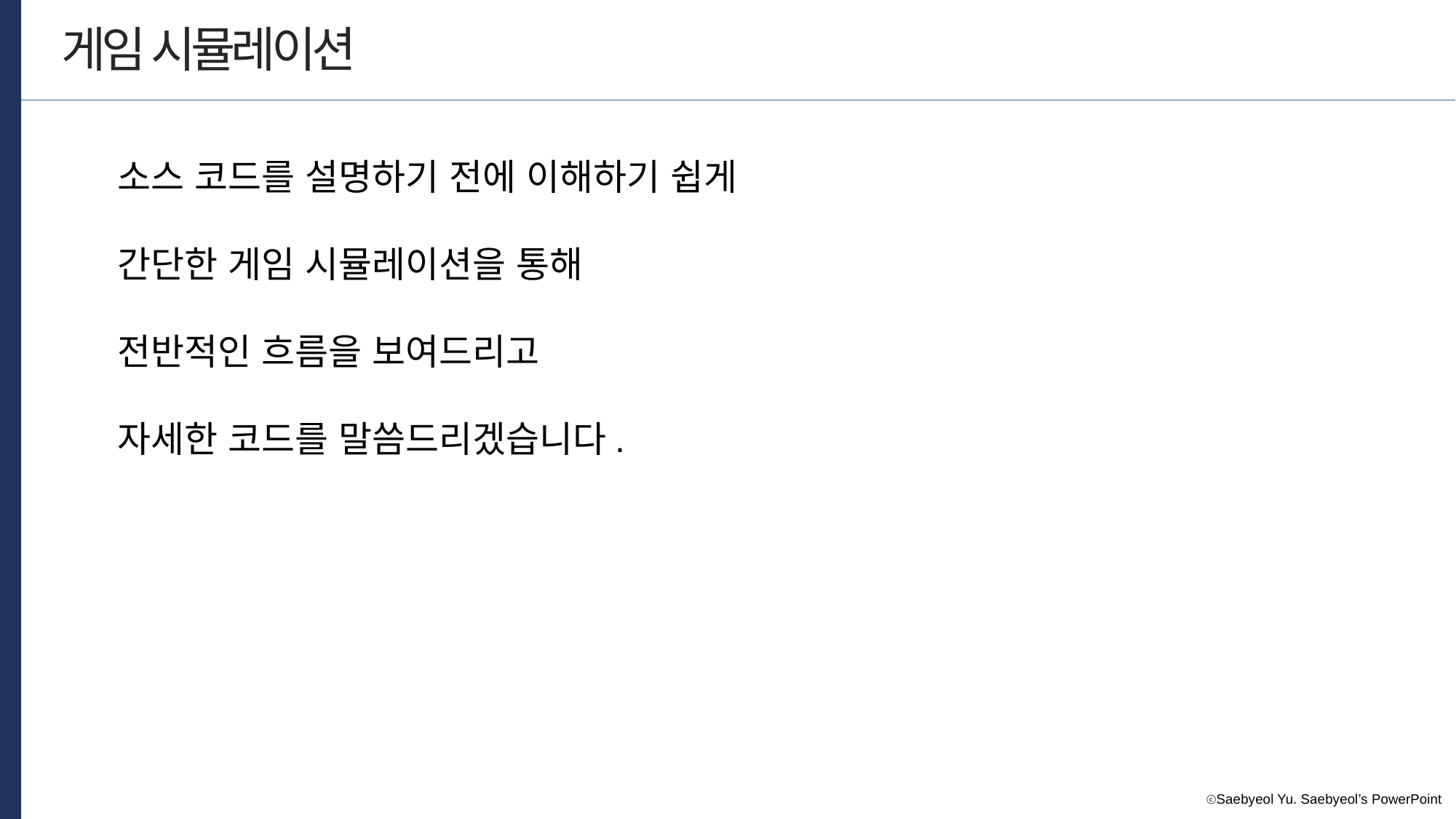

게임 시뮬레이션
소스 코드를 설명하기 전에 이해하기 쉽게

간단한 게임 시뮬레이션을 통해

전반적인 흐름을 보여드리고

자세한 코드를 말씀드리겠습니다.